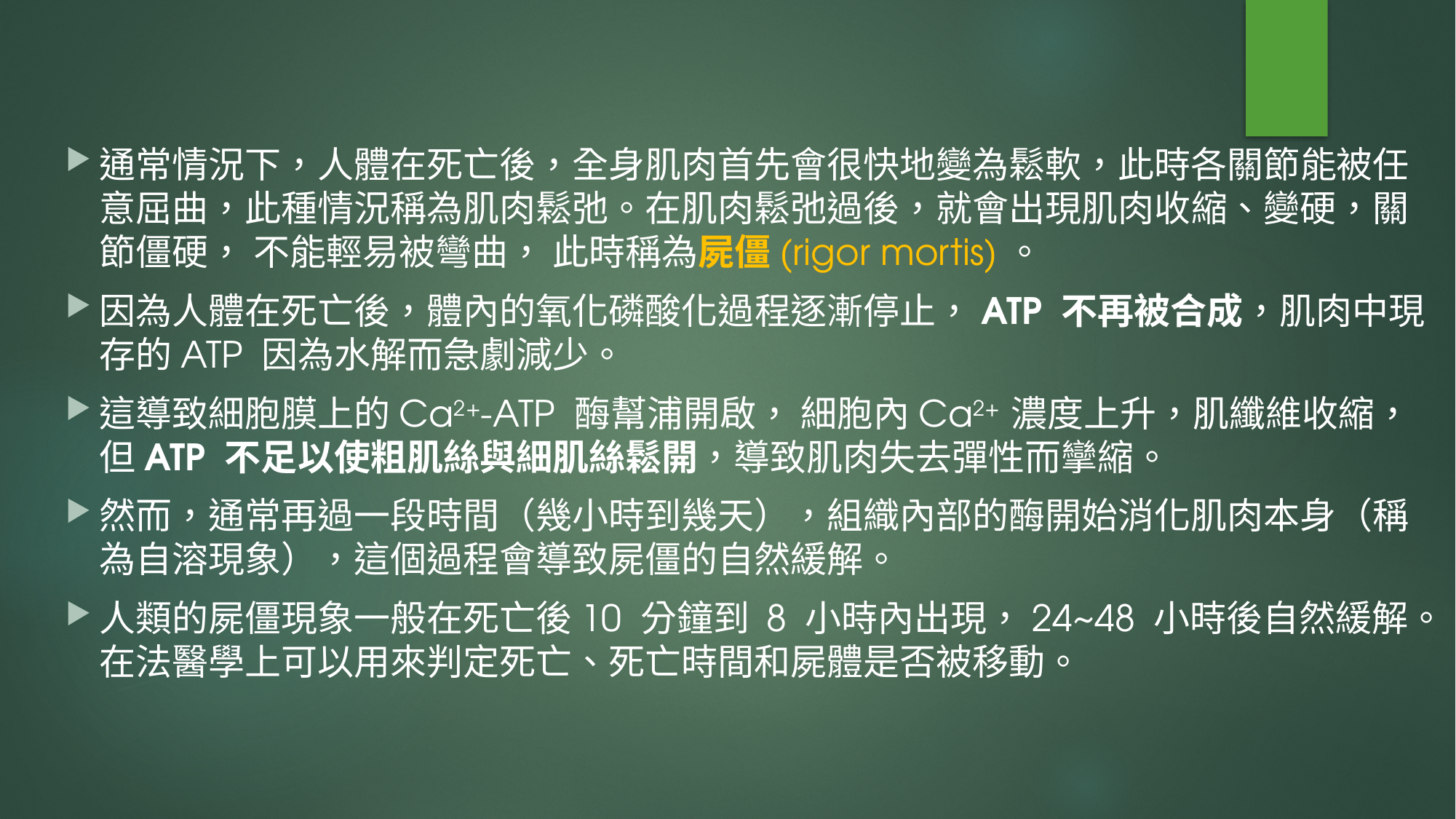

通常情況下，人體在死亡後，全身肌肉首先會很快地變為鬆軟，此時各關節能被任意屈曲，此種情況稱為肌肉鬆弛。在肌肉鬆弛過後，就會出現肌肉收縮、變硬，關節僵硬， 不能輕易被彎曲， 此時稱為屍僵(rigor mortis)。
因為人體在死亡後，體內的氧化磷酸化過程逐漸停止，ATP 不再被合成，肌肉中現存的ATP 因為水解而急劇減少。
這導致細胞膜上的Ca2+-ATP 酶幫浦開啟， 細胞內Ca2+ 濃度上升，肌纖維收縮，但ATP 不足以使粗肌絲與細肌絲鬆開，導致肌肉失去彈性而攣縮。
然而，通常再過一段時間（幾小時到幾天），組織內部的酶開始消化肌肉本身（稱為自溶現象），這個過程會導致屍僵的自然緩解。
人類的屍僵現象一般在死亡後10 分鐘到 8 小時內出現，24~48 小時後自然緩解。在法醫學上可以用來判定死亡、死亡時間和屍體是否被移動。